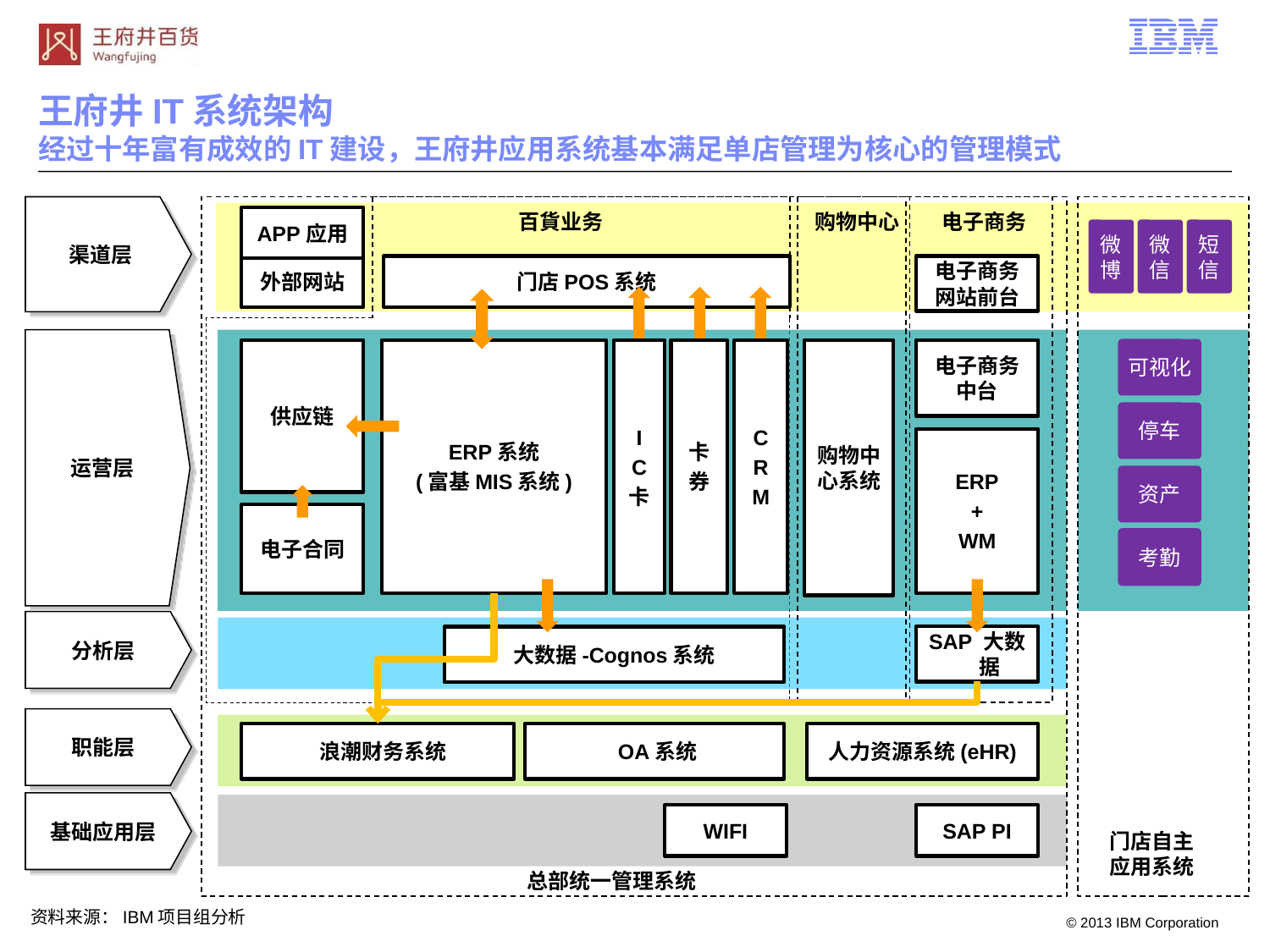

王府井IT系统架构
经过十年富有成效的IT建设，王府井应用系统基本满足单店管理为核心的管理模式
渠道层

百貨业务
购物中心
电子商务
APP应用
微
博
微
信
短
信
电子商务网站前台
外部网站
门店POS系统

运营层

可视化
供应链
ERP系统
(富基MIS系统)
I
C
卡
卡
券
C
R
M
购物中心系统
电子商务中台
停车

ERP
+
WM
资产

电子合同
考勤

分析层

SAP 大数据
大数据-Cognos系统
职能层

 浪潮财务系统
 OA系统
人力资源系统(eHR)
基础应用层

WIFI
SAP PI
门店自主应用系统
总部统一管理系统
资料来源：IBM项目组分析